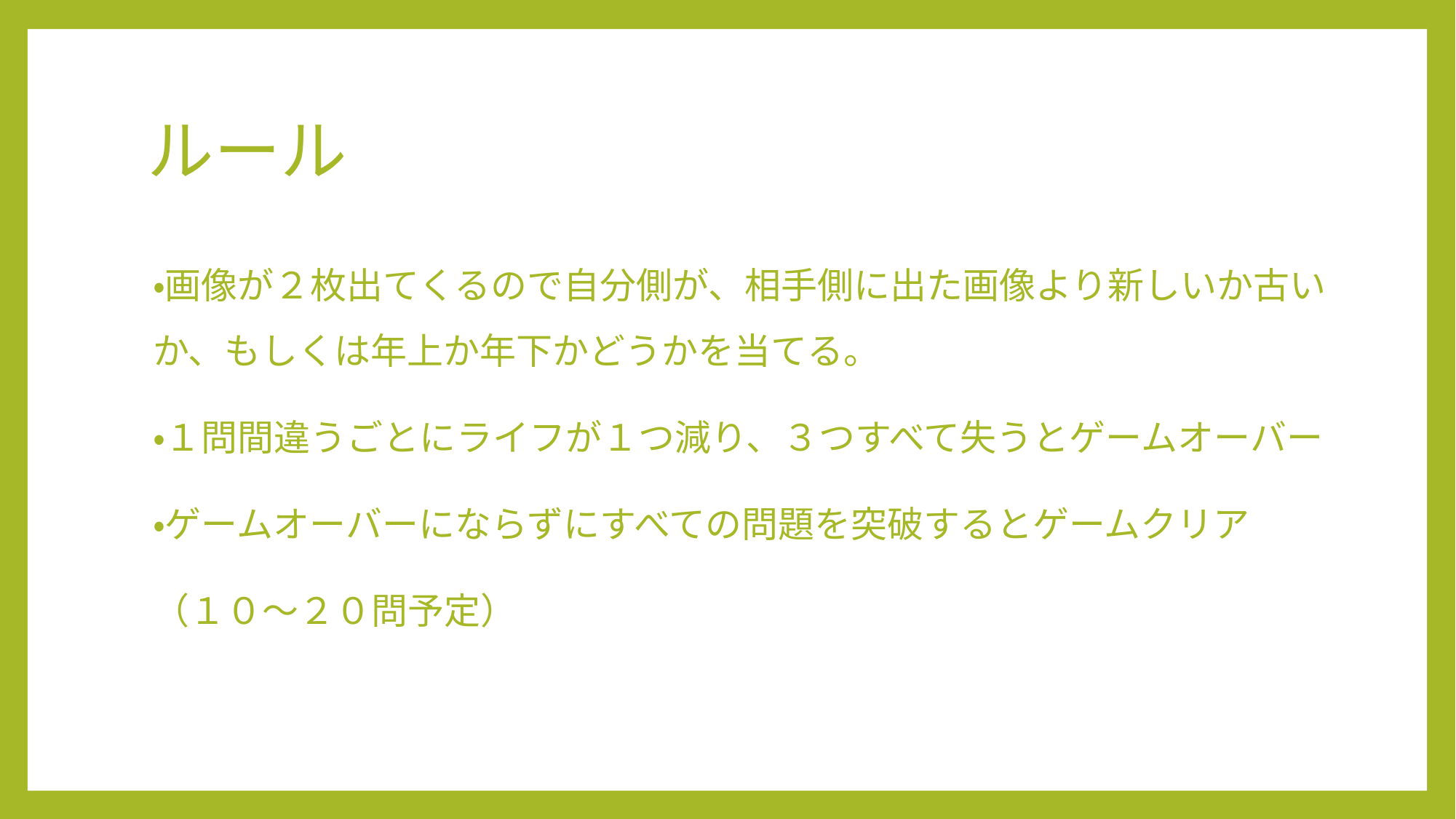

# ルール
・画像が２枚出てくるので自分側が、相手側に出た画像より新しいか古いか、もしくは年上か年下かどうかを当てる。
・１問間違うごとにライフが１つ減り、３つすべて失うとゲームオーバー
・ゲームオーバーにならずにすべての問題を突破するとゲームクリア
（１０～２０問予定）